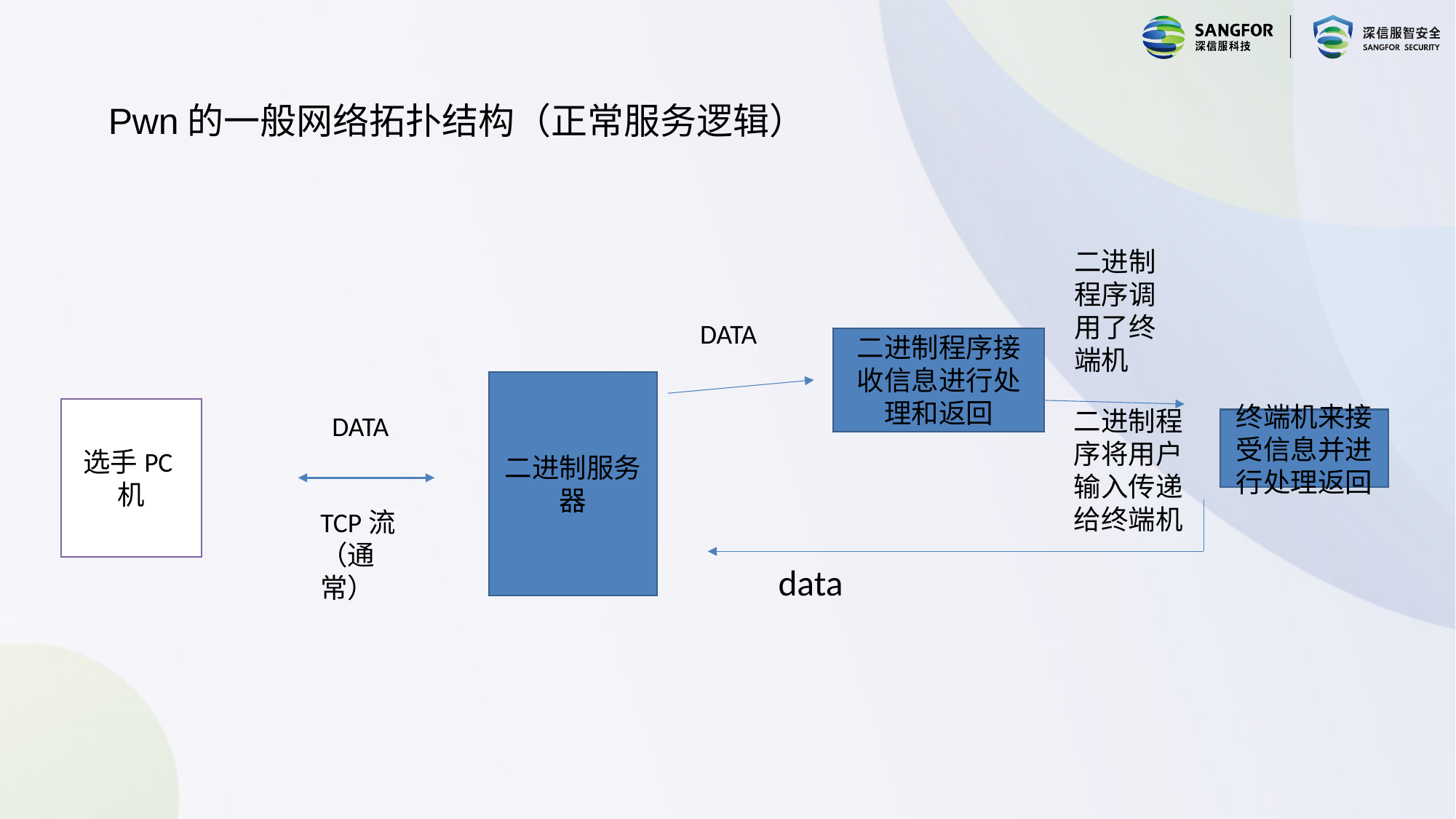

# Pwn的一般网络拓扑结构（正常服务逻辑）
二进制程序调用了终端机
DATA
二进制程序接收信息进行处理和返回
二进制服务器
选手PC机
二进制程序将用户输入传递给终端机
DATA
终端机来接受信息并进行处理返回
TCP流（通常）
data